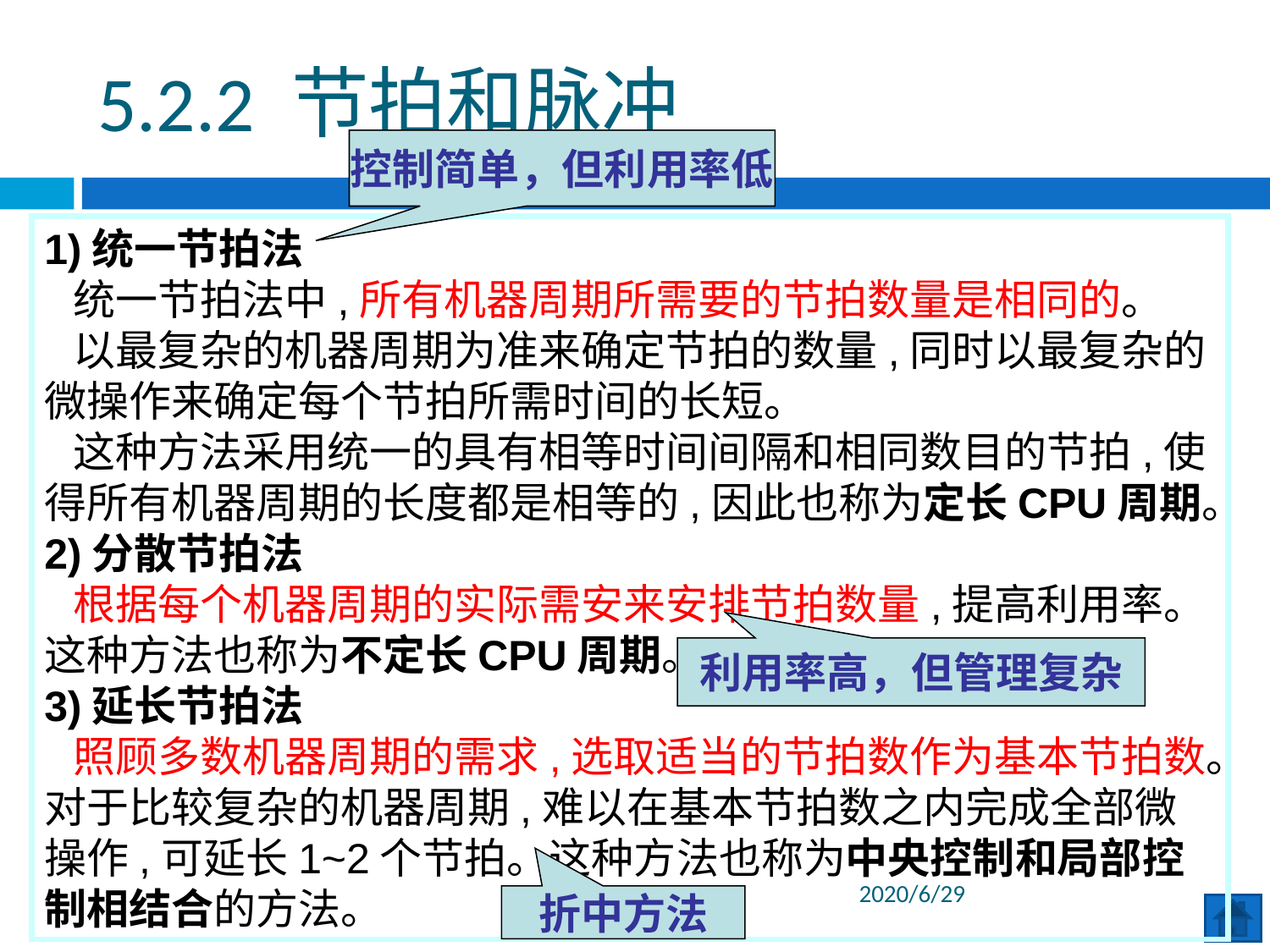

5.2.2 节拍和脉冲
控制简单，但利用率低
1)统一节拍法
  统一节拍法中,所有机器周期所需要的节拍数量是相同的。
  以最复杂的机器周期为准来确定节拍的数量,同时以最复杂的微操作来确定每个节拍所需时间的长短。
  这种方法采用统一的具有相等时间间隔和相同数目的节拍,使得所有机器周期的长度都是相等的,因此也称为定长CPU周期。
2)分散节拍法
  根据每个机器周期的实际需安来安排节拍数量,提高利用率。这种方法也称为不定长CPU周期。
3)延长节拍法
  照顾多数机器周期的需求,选取适当的节拍数作为基本节拍数。对于比较复杂的机器周期,难以在基本节拍数之内完成全部微操作,可延长1~2个节拍。这种方法也称为中央控制和局部控制相结合的方法。
33
利用率高，但管理复杂
2020/6/29
折中方法